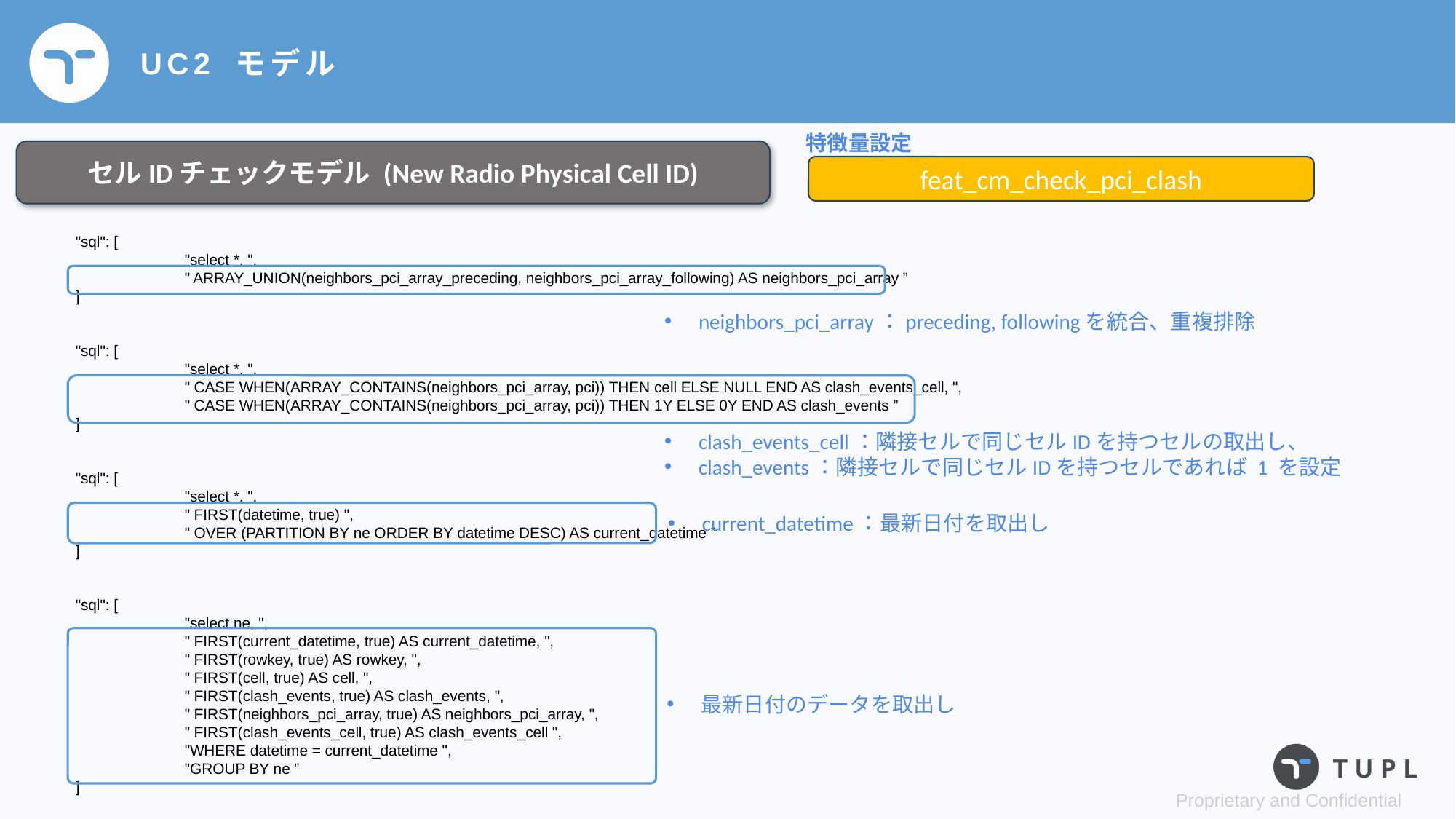

# UC2 モデル
特徴量設定
セルIDチェックモデル (New Radio Physical Cell ID)
feat_cm_check_pci_clash
{
	"sql": [
		"select *, ",
		" ARRAY_UNION(neighbors_pci_array_preceding, neighbors_pci_array_following) AS neighbors_pci_array ”
	]
},
{
	"sql": [
		"select *, ",
		" CASE WHEN(ARRAY_CONTAINS(neighbors_pci_array, pci)) THEN cell ELSE NULL END AS clash_events_cell, ",
		" CASE WHEN(ARRAY_CONTAINS(neighbors_pci_array, pci)) THEN 1Y ELSE 0Y END AS clash_events ”
	]
},
{
	"sql": [
		"select *, ",
		" FIRST(datetime, true) ",
		" OVER (PARTITION BY ne ORDER BY datetime DESC) AS current_datetime ”
	]
},
{
	"sql": [
		"select ne, ",
		" FIRST(current_datetime, true) AS current_datetime, ",
		" FIRST(rowkey, true) AS rowkey, ",
		" FIRST(cell, true) AS cell, ",
		" FIRST(clash_events, true) AS clash_events, ",
		" FIRST(neighbors_pci_array, true) AS neighbors_pci_array, ",
		" FIRST(clash_events_cell, true) AS clash_events_cell ",
		"WHERE datetime = current_datetime ",
		"GROUP BY ne ”
	]
},

neighbors_pci_array：preceding, followingを統合、重複排除

clash_events_cell：隣接セルで同じセルIDを持つセルの取出し、
clash_events：隣接セルで同じセルIDを持つセルであれば 1 を設定

current_datetime：最新日付を取出し

最新日付のデータを取出し